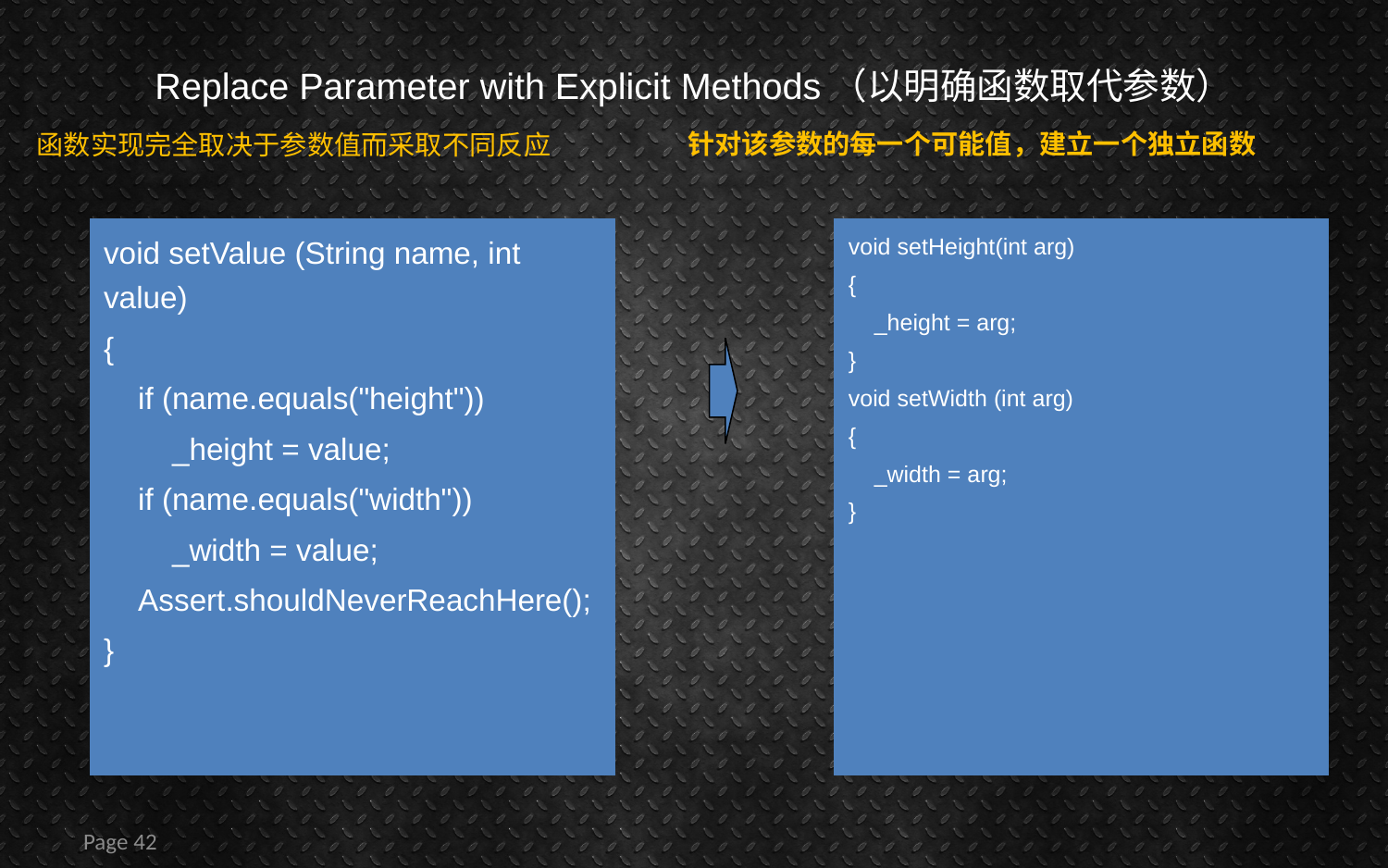

# Replace Parameter with Explicit Methods（以明确函数取代参数）
针对该参数的每一个可能值，建立一个独立函数
函数实现完全取决于参数值而采取不同反应
void setValue (String name, int value)
{
    if (name.equals("height"))
        _height = value;
    if (name.equals("width"))
        _width = value;
    Assert.shouldNeverReachHere();
}
void setHeight(int arg)
{
    _height = arg;
}
void setWidth (int arg)
{
    _width = arg;
}

Page 42